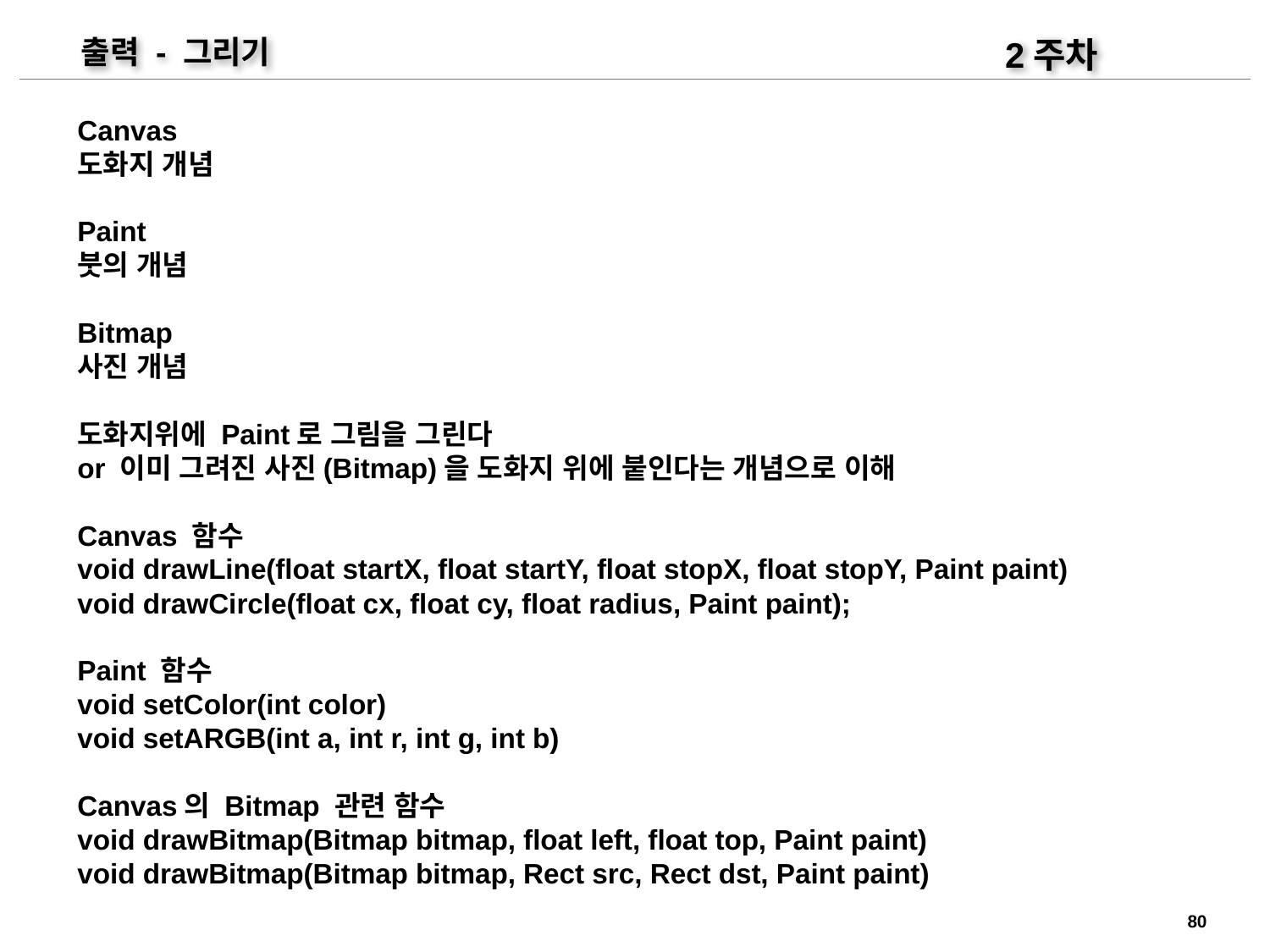

2주차
출력 - 그리기
Canvas
도화지 개념

Paint
붓의 개념

Bitmap
사진 개념

도화지위에 Paint로 그림을 그린다
or 이미 그려진 사진(Bitmap)을 도화지 위에 붙인다는 개념으로 이해

Canvas 함수
void drawLine(float startX, float startY, float stopX, float stopY, Paint paint)
void drawCircle(float cx, float cy, float radius, Paint paint);

Paint 함수
void setColor(int color)
void setARGB(int a, int r, int g, int b)

Canvas의 Bitmap 관련 함수
void drawBitmap(Bitmap bitmap, float left, float top, Paint paint)
void drawBitmap(Bitmap bitmap, Rect src, Rect dst, Paint paint)